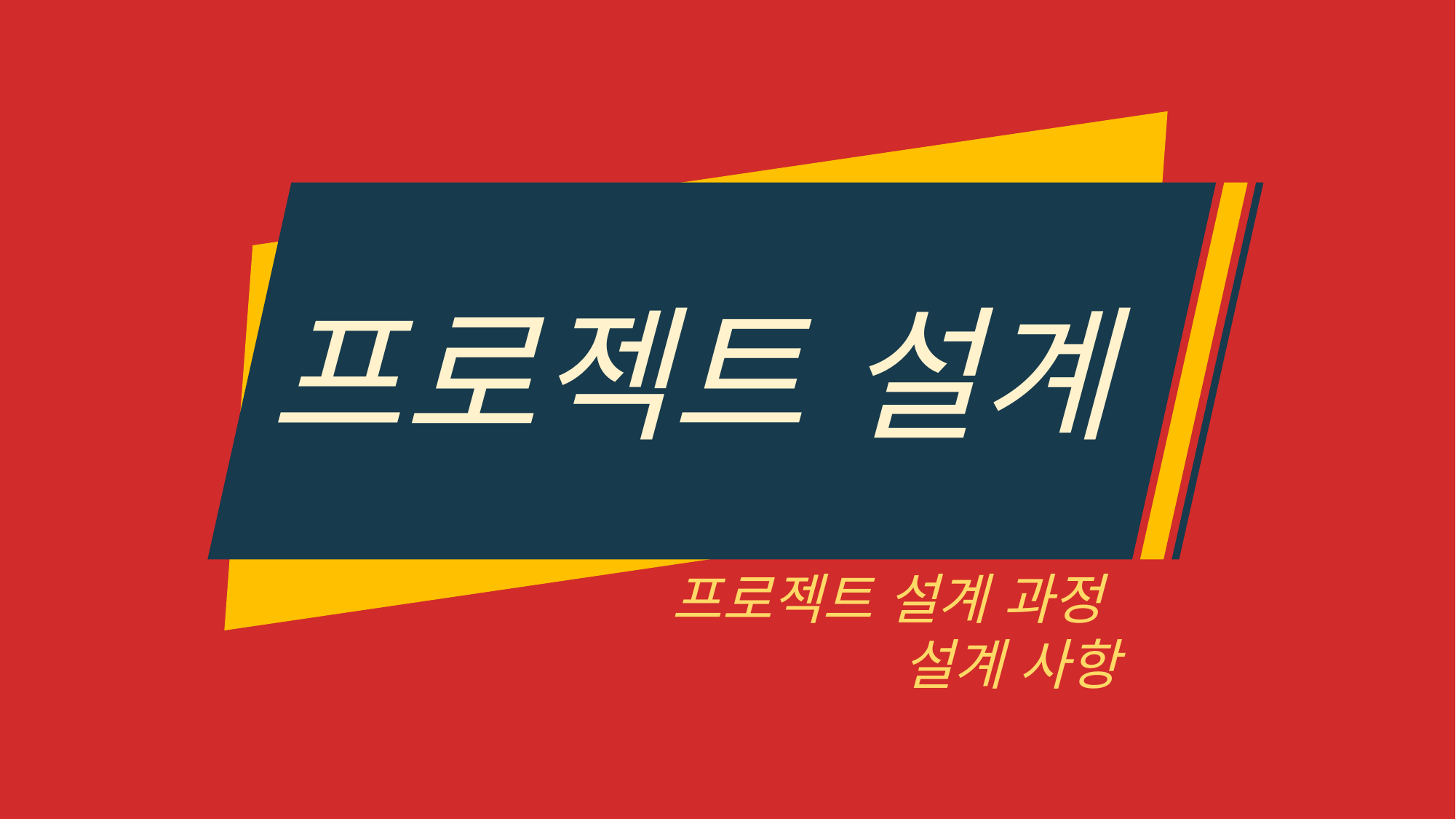

프로젝트 설계
프로젝트 설계 과정
설계 사항